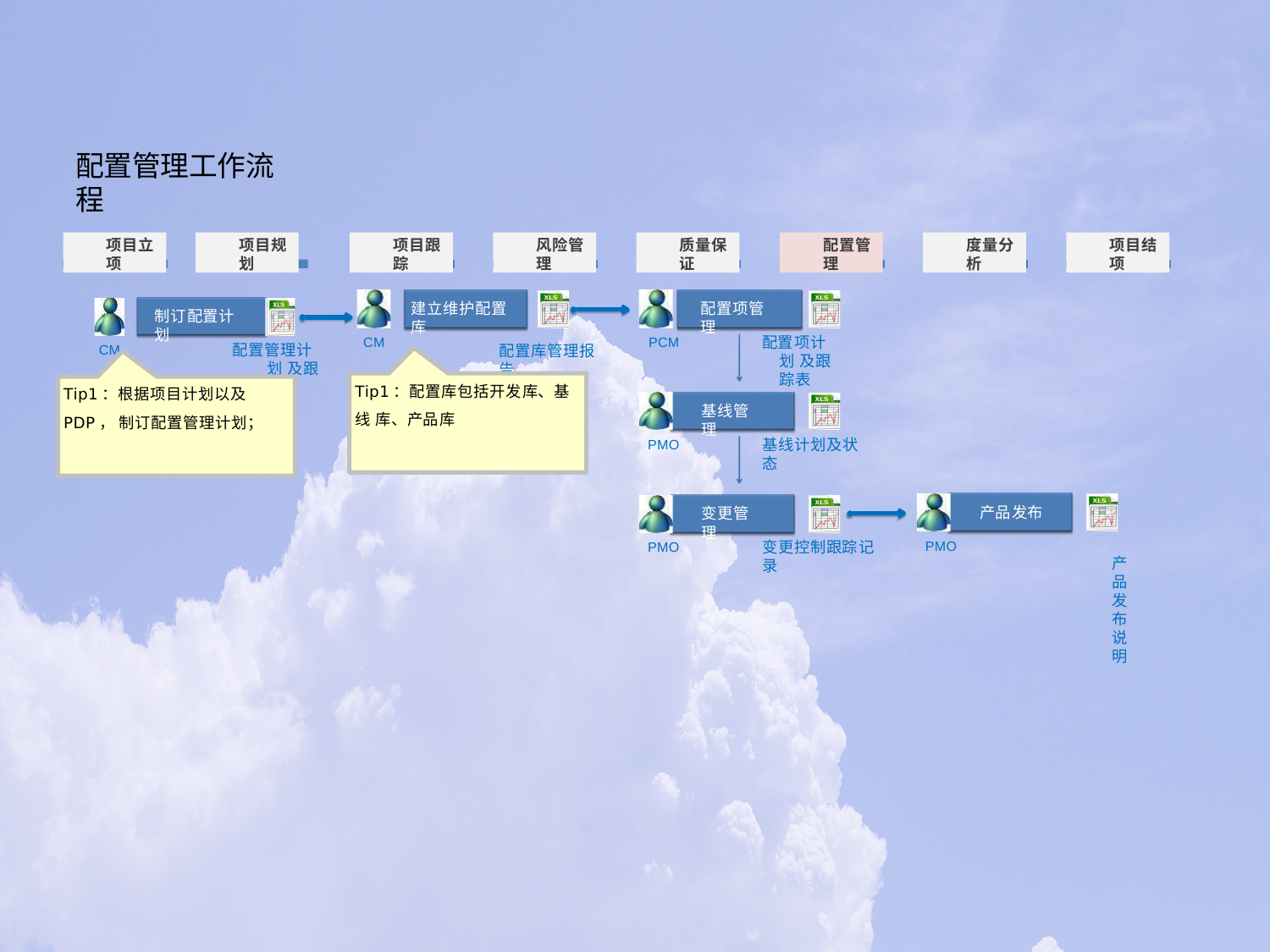

# 配置管理工作流程
项目立项
项目规划
项目跟踪
风险管理
质量保证
配置管理
度量分析
项目结项

建立维护配置库
配置项管理

制订配置计划

配置项计划 及跟踪表
CM
PCM

配置管理计划 及跟踪表
配置库管理报告
CM

Tip1：配置库包括开发库、基线 库、产品库
Tip1：根据项目计划以及PDP， 制订配置管理计划；

基线管理
基线计划及状态
PMO

产品发布
产品发布说明
变更管理

PMO
变更控制跟踪记录
PMO
16